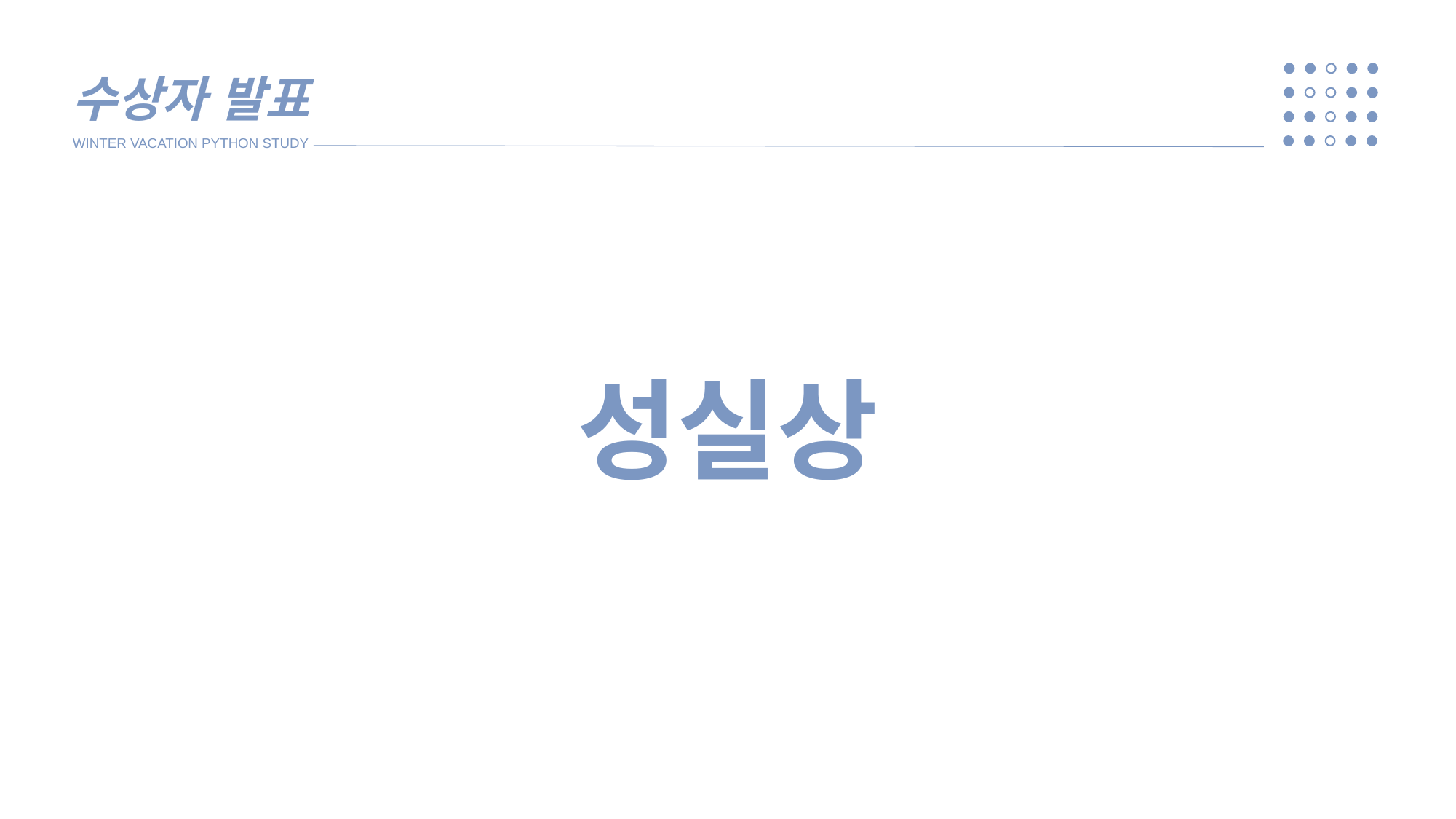

수상자 발표
WINTER VACATION PYTHON STUDY

성실상